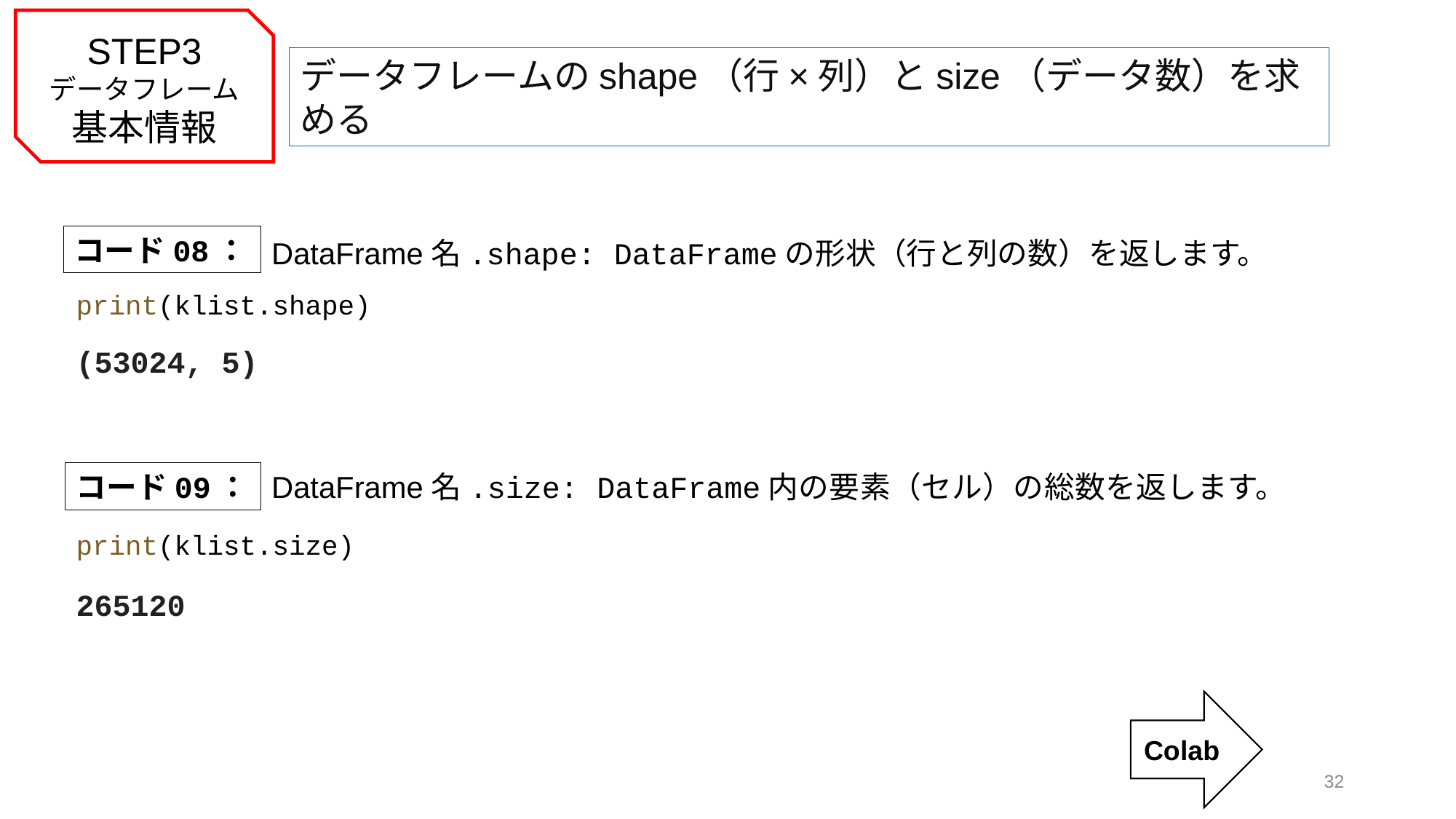

STEP3
データフレーム基本情報

データフレームのshape（行×列）とsize（データ数）を求める
コード08：
DataFrame名.shape: DataFrameの形状（行と列の数）を返します。
print(klist.shape)
(53024, 5)
コード09：
DataFrame名.size: DataFrame内の要素（セル）の総数を返します。
print(klist.size)
265120
Colab
32